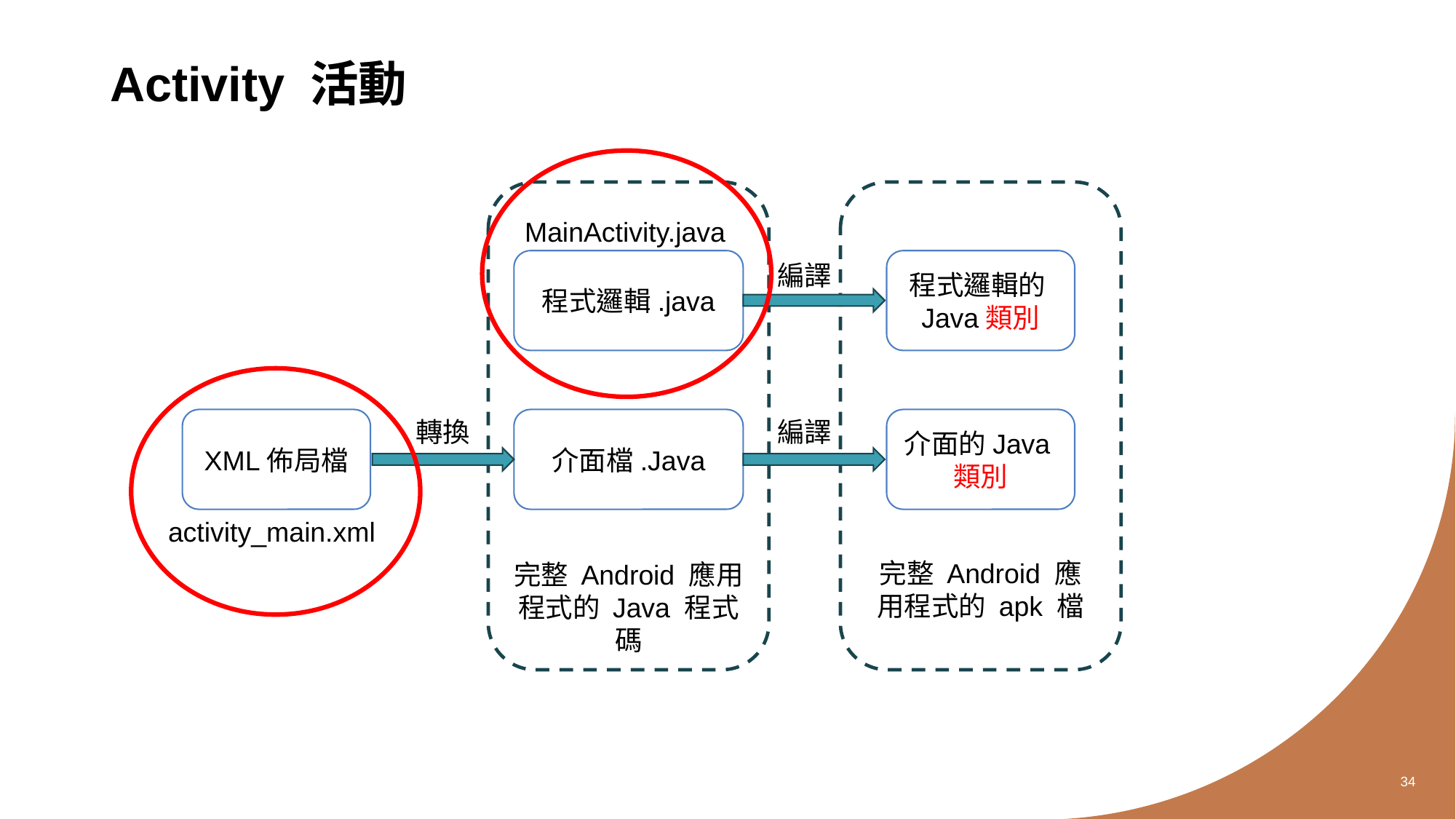

# Activity 活動

MainActivity.java
程式邏輯.java
程式邏輯的Java類別
編譯

轉換
編譯
XML佈局檔
介面檔.Java
介面的Java類別

activity_main.xml
完整 Android 應用程式的 apk 檔
完整 Android 應用程式的 Java 程式碼
34